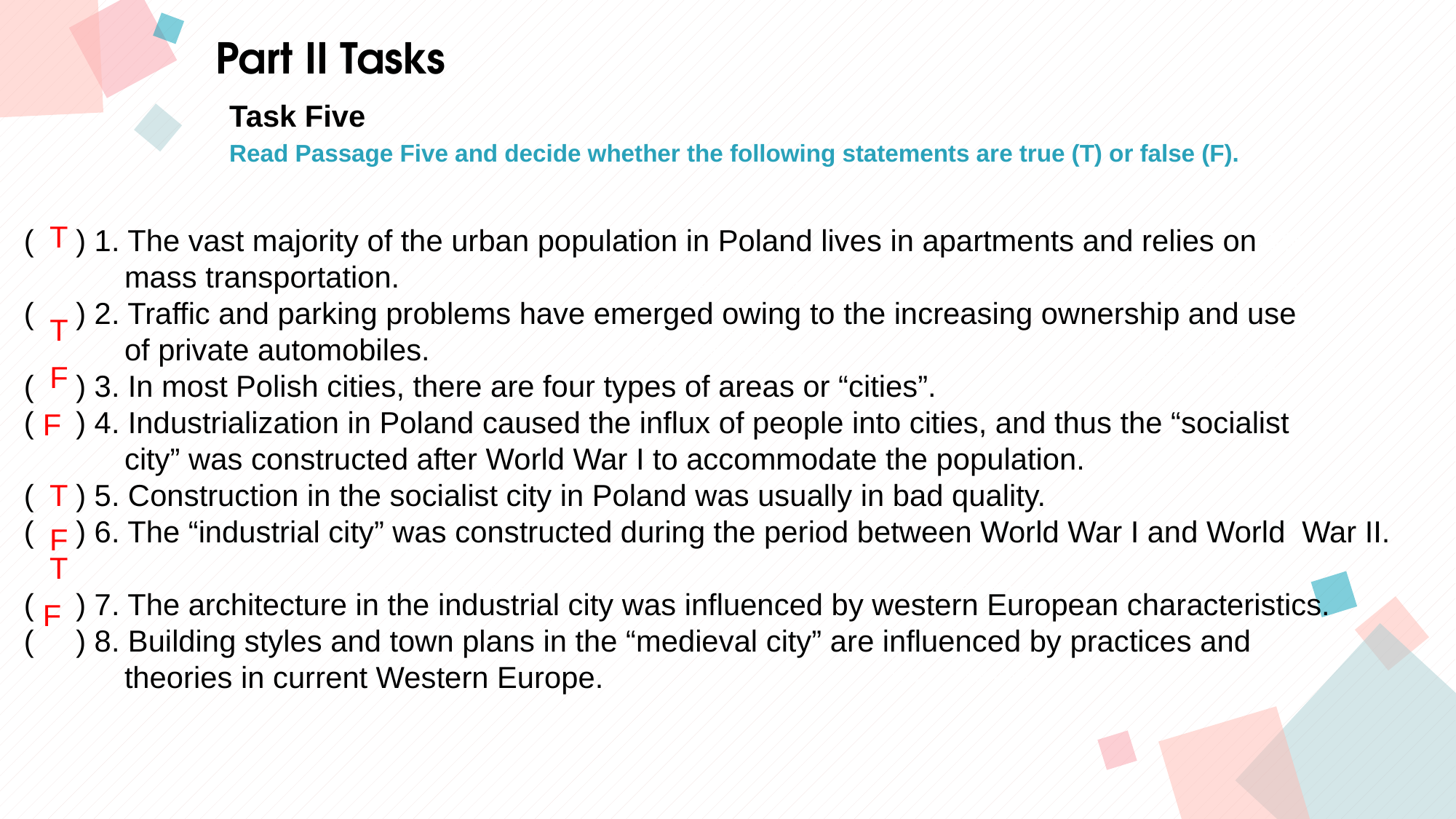

Part II Tasks
Task Five

Read Passage Five and decide whether the following statements are true (T) or false (F).
T
点击此处添加标题
点击此处添加标题
(     ) 1. The vast majority of the urban population in Poland lives in apartments and relies on
            mass transportation.
(     ) 2. Traffic and parking problems have emerged owing to the increasing ownership and use
            of private automobiles.
(     ) 3. In most Polish cities, there are four types of areas or “cities”.
(     ) 4. Industrialization in Poland caused the influx of people into cities, and thus the “socialist
            city” was constructed after World War I to accommodate the population.
(     ) 5. Construction in the socialist city in Poland was usually in bad quality.
(     ) 6. The “industrial city” was constructed during the period between World War I and World  War II.
(     ) 7. The architecture in the industrial city was influenced by western European characteristics.
(     ) 8. Building styles and town plans in the “medieval city” are influenced by practices and
            theories in current Western Europe.
标题数字等都可以通过点击和重新输入进行更改，顶部“开始”面板中可以对字体、字号、颜色等进行修改。建议正文8-14号字，1.3倍字间距。
标题数字等都可以通过点击和重新输入进行更改，顶部“开始”面板中可以对字体、字号、颜色等进行修改。建议正文8-14号字，1.3倍字间距。
T
F
F
T
F
点击此处添加标题
T
标题数字等都可以通过点击和重新输入进行更改，顶部“开始”面板中可以对字体、字号、颜色等进行修改。建议正文8-14号字，1.3倍字间距。
标题数字等都可以通过点击和重新输入进行更改，顶部“开始”面板中可以对字体、字号、颜色等进行修改。建议正文8-14号字，1.3倍字间距。
F